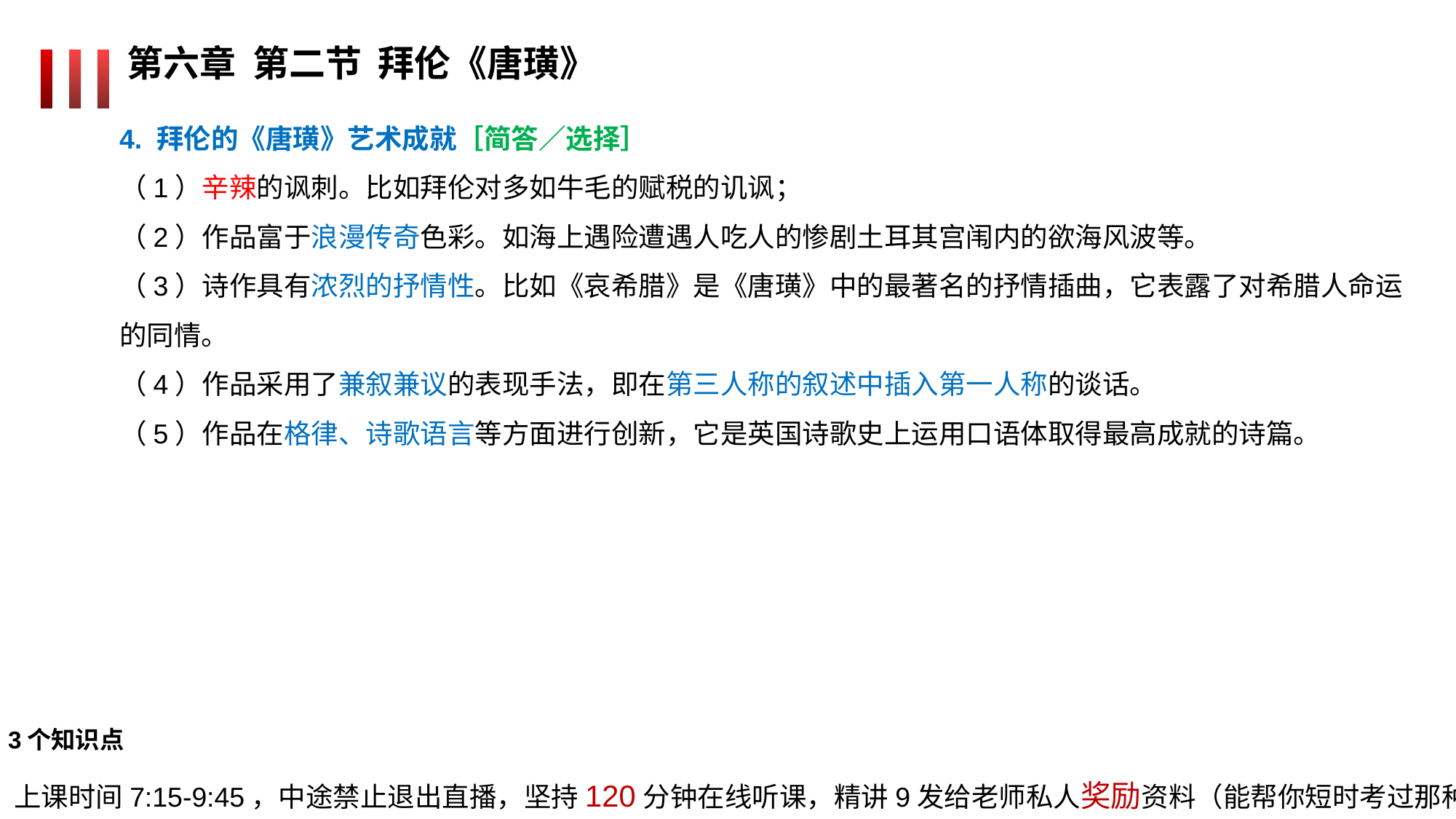

第六章  第二节  拜伦《唐璜》
4. 拜伦的《唐璜》艺术成就［简答／选择］
（1）辛辣的讽刺。比如拜伦对多如牛毛的赋税的讥讽；
（2）作品富于浪漫传奇色彩。如海上遇险遭遇人吃人的惨剧土耳其宫闱内的欲海风波等。
（3）诗作具有浓烈的抒情性。比如《哀希腊》是《唐璜》中的最著名的抒情插曲，它表露了对希腊人命运的同情。
（4）作品采用了兼叙兼议的表现手法，即在第三人称的叙述中插入第一人称的谈话。
（5）作品在格律、诗歌语言等方面进行创新，它是英国诗歌史上运用口语体取得最高成就的诗篇。
3个知识点